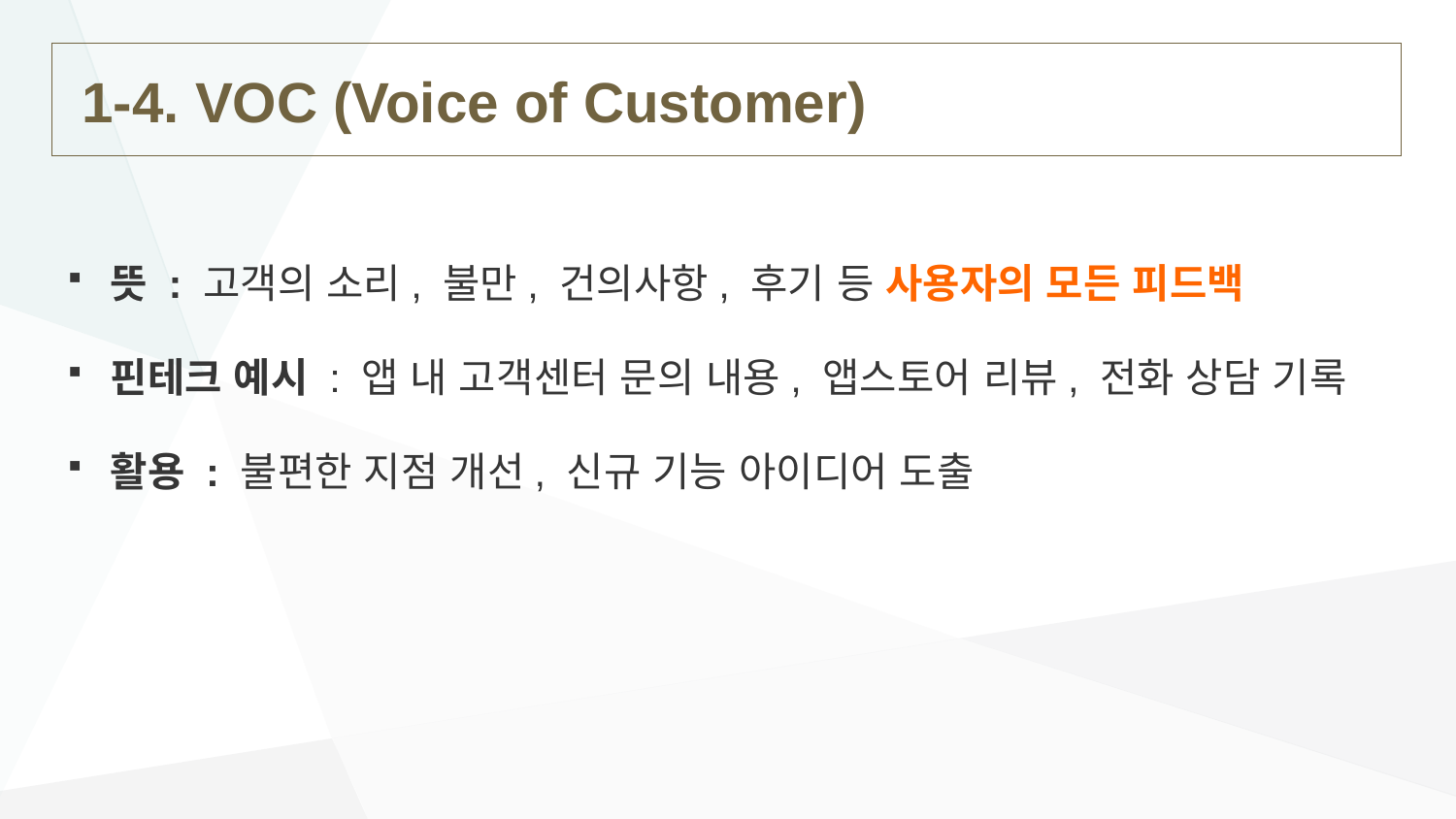

# 1-4. VOC (Voice of Customer)
뜻 : 고객의 소리, 불만, 건의사항, 후기 등 사용자의 모든 피드백

핀테크 예시 : 앱 내 고객센터 문의 내용, 앱스토어 리뷰, 전화 상담 기록

활용 : 불편한 지점 개선, 신규 기능 아이디어 도출